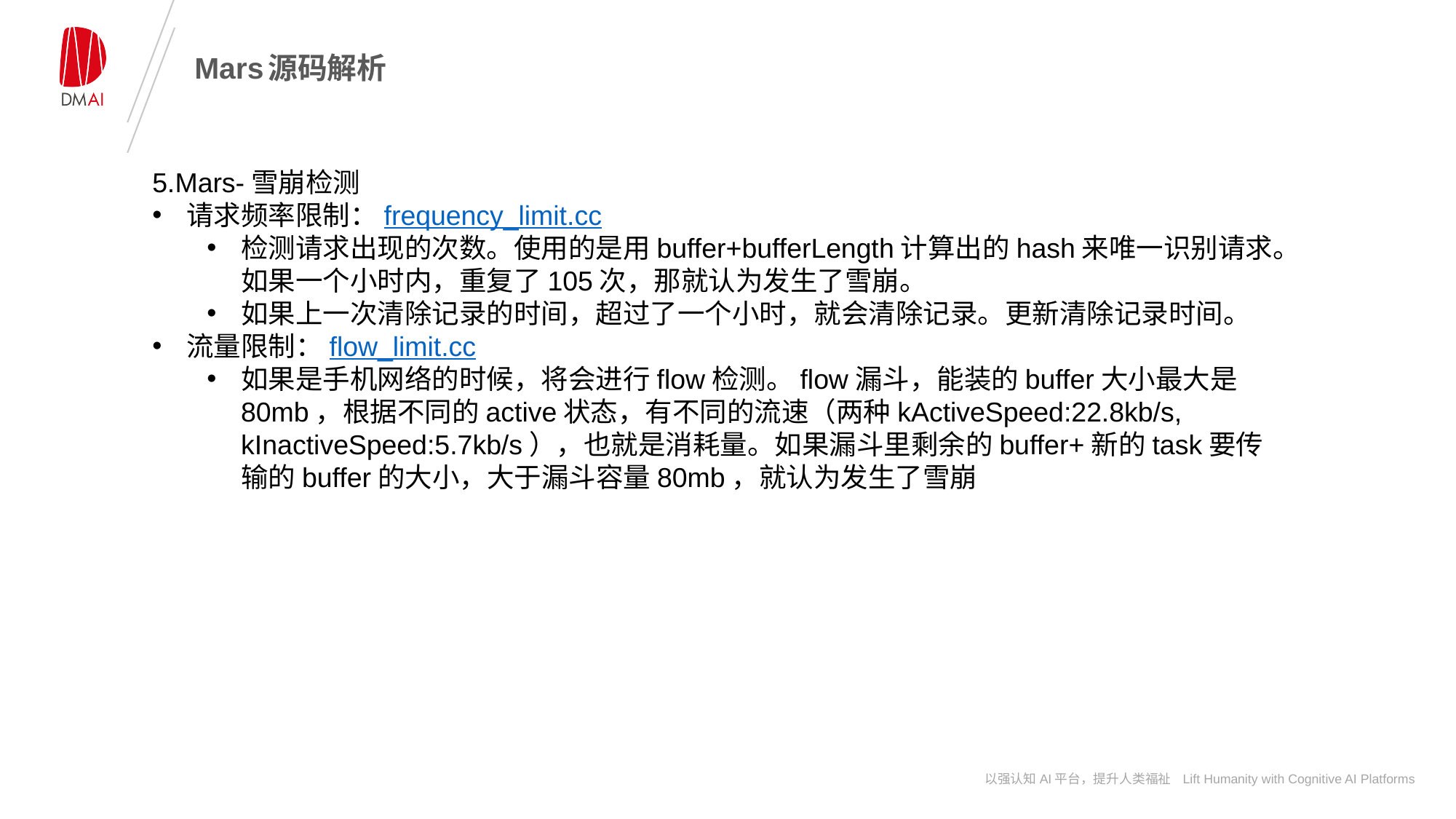

# Mars源码解析
5.Mars-雪崩检测
请求频率限制：frequency_limit.cc
检测请求出现的次数。使用的是用buffer+bufferLength计算出的hash来唯一识别请求。如果一个小时内，重复了105次，那就认为发生了雪崩。
如果上一次清除记录的时间，超过了一个小时，就会清除记录。更新清除记录时间。
流量限制：flow_limit.cc
如果是手机网络的时候，将会进行flow检测。flow漏斗，能装的buffer大小最大是80mb，根据不同的active状态，有不同的流速（两种kActiveSpeed:22.8kb/s, kInactiveSpeed:5.7kb/s），也就是消耗量。如果漏斗里剩余的buffer+新的task要传输的buffer的大小，大于漏斗容量80mb，就认为发生了雪崩